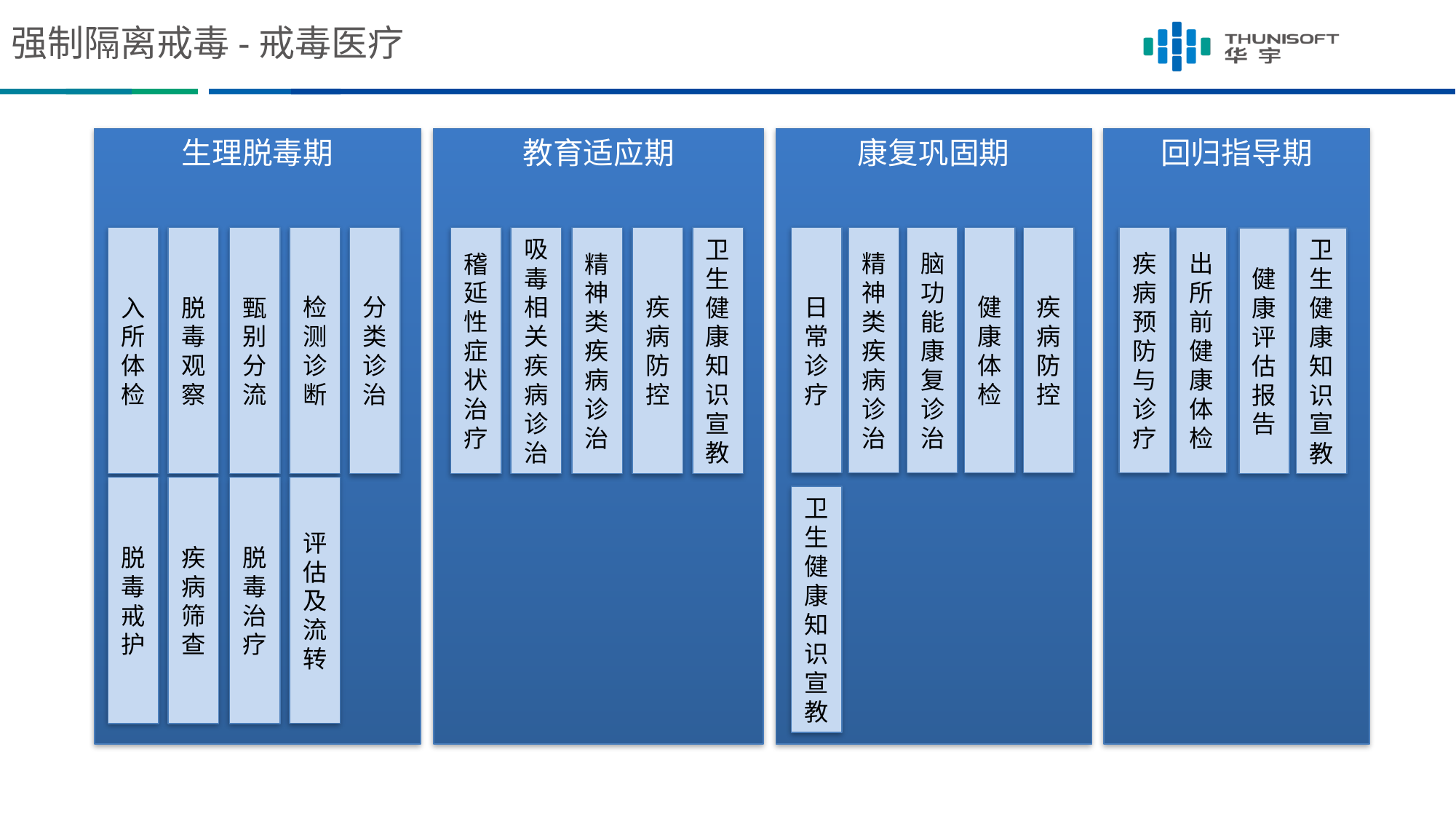

# 强制隔离戒毒-戒毒医疗
生理脱毒期
教育适应期
康复巩固期
回归指导期
检测诊断
分类诊治
稽延性症状治疗
吸毒相关疾病诊治
精神类疾病诊治
疾病防控
日常诊疗
精神类疾病诊治
脑功能康复诊治
健康体检
疾病防控
疾病预防与诊疗
出所前健康体检
入所体检
脱毒观察
甄别分流
卫生健康知识宣教
健康评估报告
卫生健康知识宣教
评估及流转
脱毒戒护
疾病筛查
脱毒治疗
卫生健康知识宣教

81